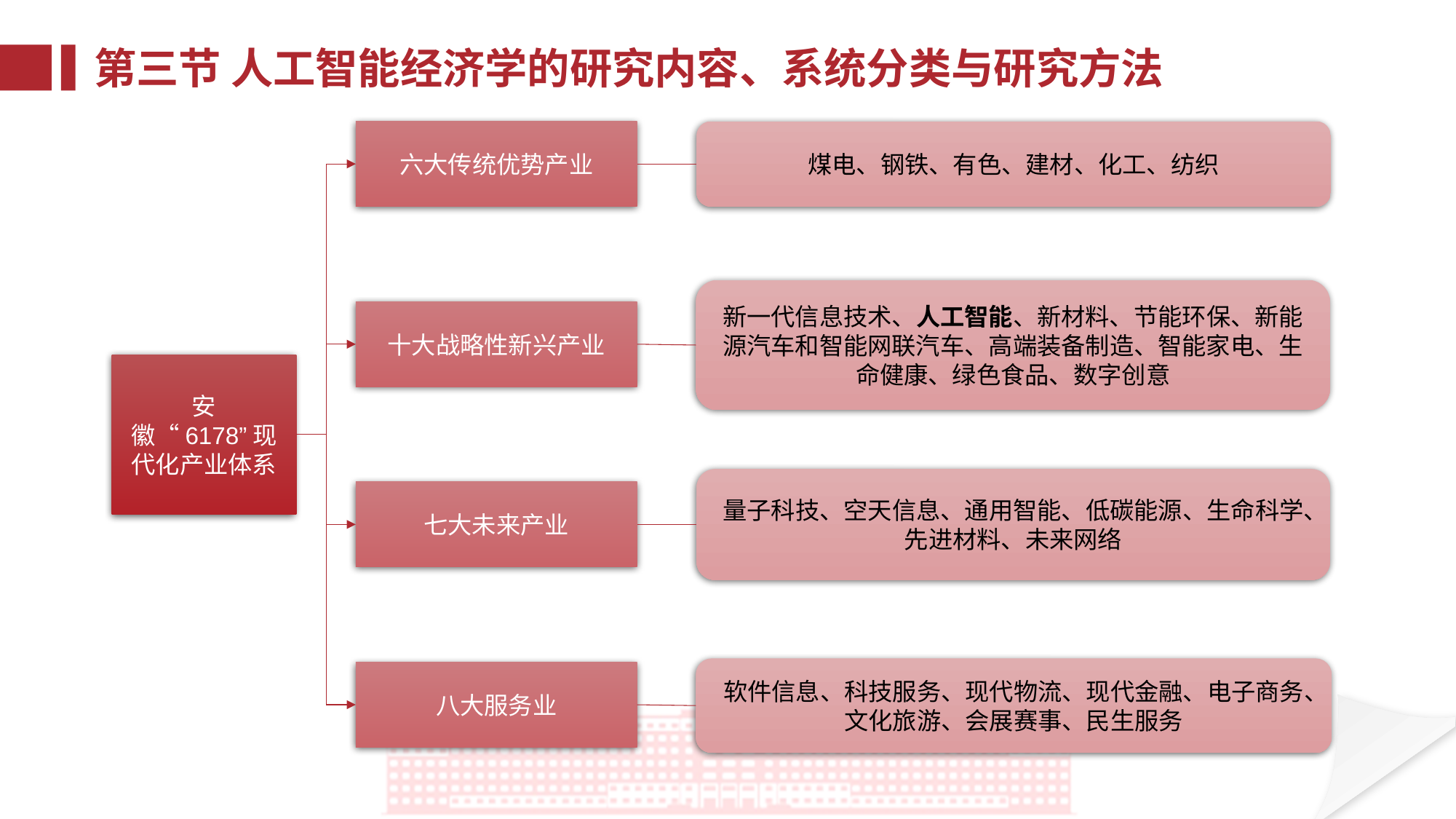

第三节 人工智能经济学的研究内容、系统分类与研究方法
六大传统优势产业
煤电、钢铁、有色、建材、化工、纺织
新一代信息技术、人工智能、新材料、节能环保、新能源汽车和智能网联汽车、高端装备制造、智能家电、生命健康、绿色食品、数字创意
十大战略性新兴产业
安徽“6178”现代化产业体系
量子科技、空天信息、通用智能、低碳能源、生命科学、先进材料、未来网络
七大未来产业
软件信息、科技服务、现代物流、现代金融、电子商务、文化旅游、会展赛事、民生服务
八大服务业